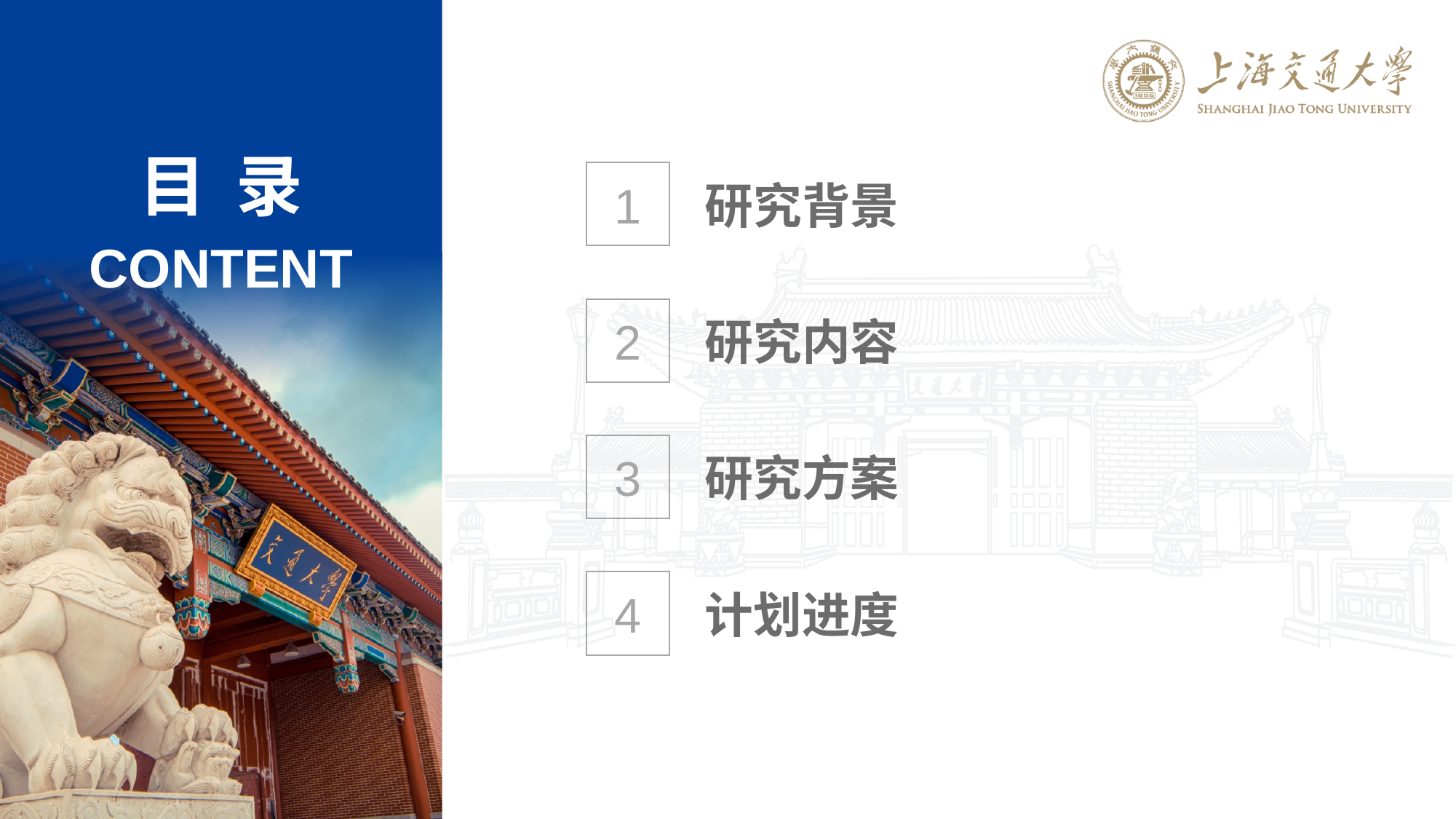

1
研究背景
2
研究内容
3
研究方案
4
计划进度